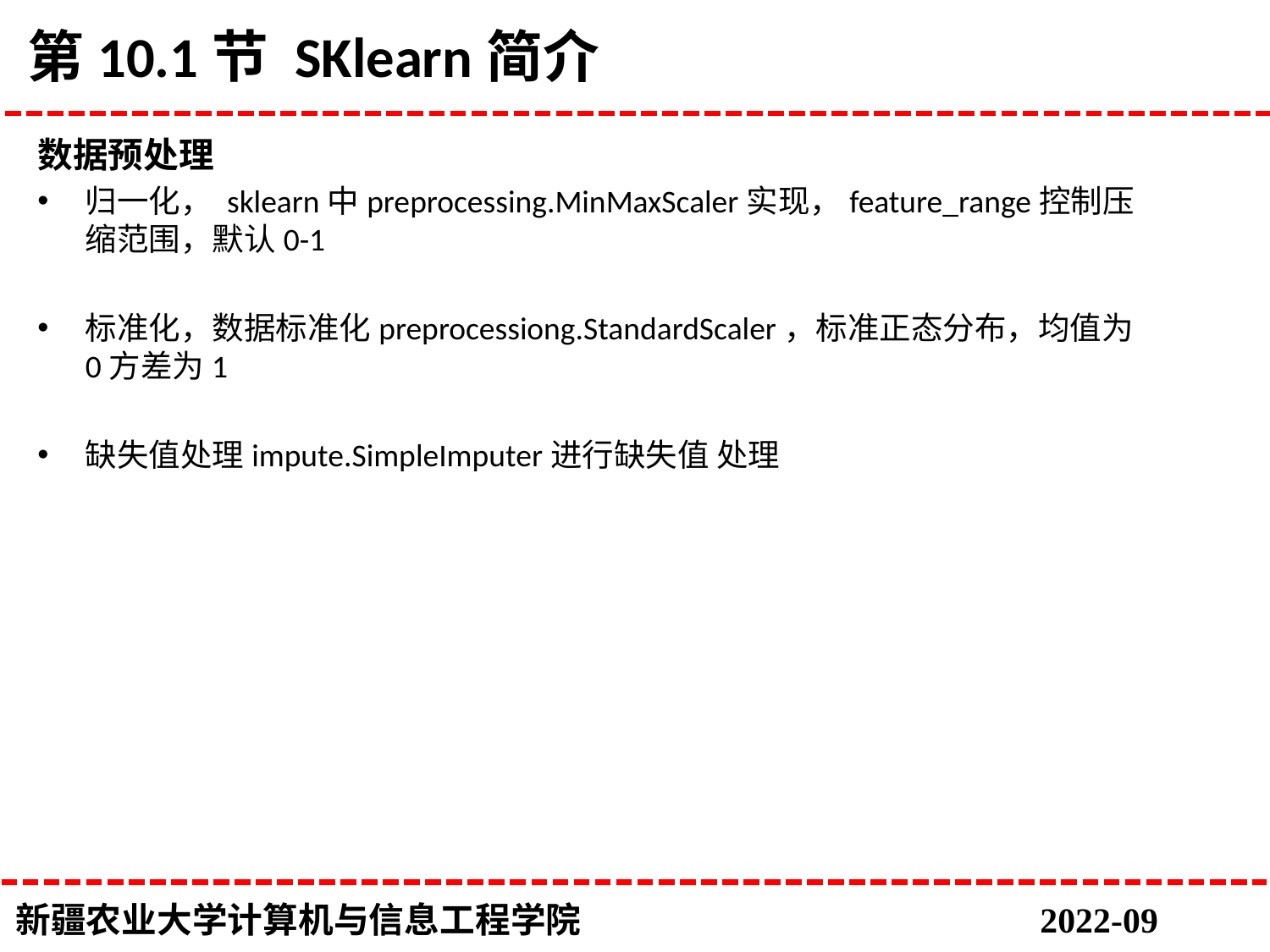

# 第10.1节 SKlearn简介
数据预处理
归一化， sklearn中preprocessing.MinMaxScaler实现，feature_range控制压缩范围，默认0-1

标准化，数据标准化preprocessiong.StandardScaler，标准正态分布，均值为0方差为1

缺失值处理impute.SimpleImputer进行缺失值 处理